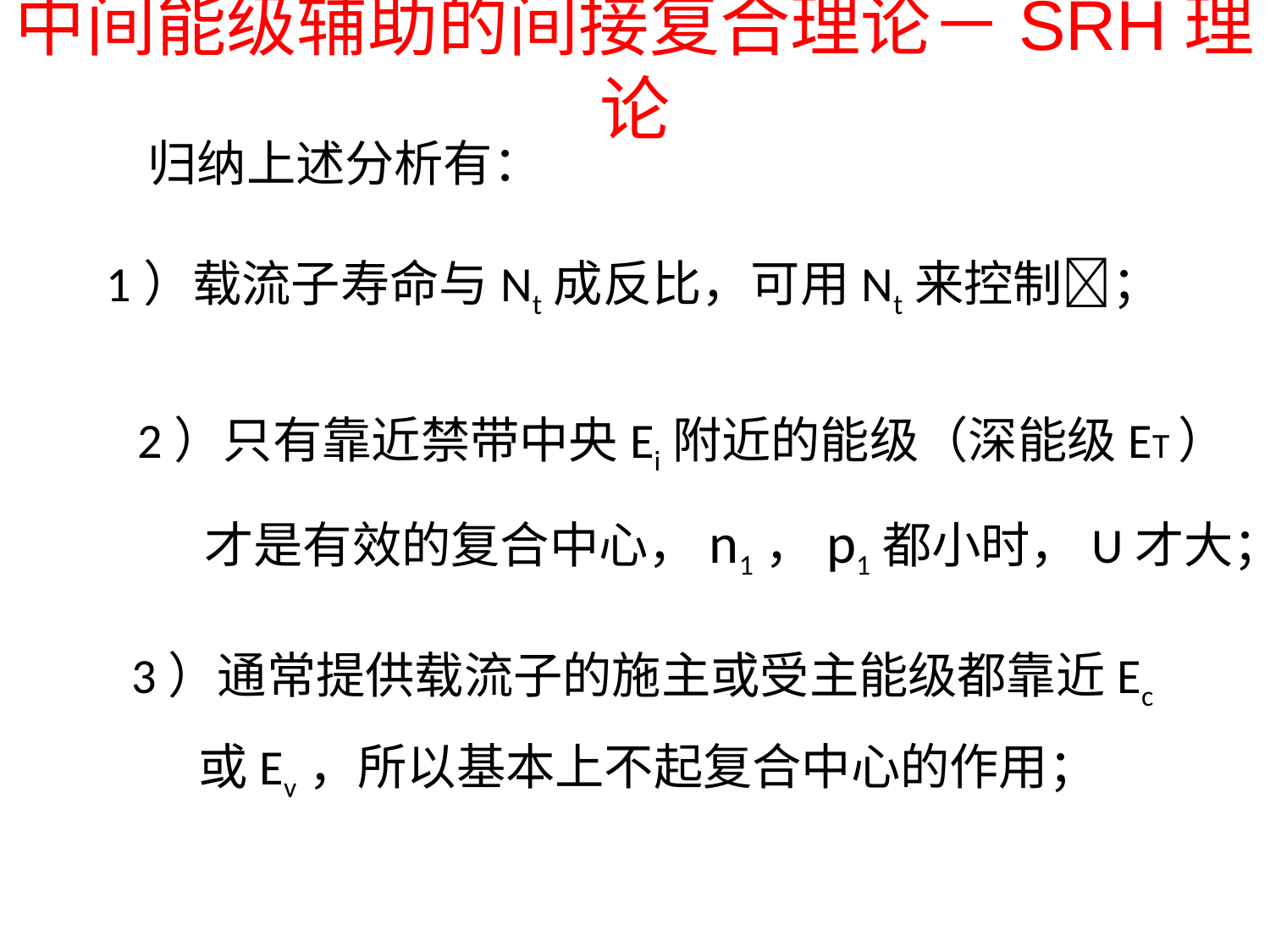

中间能级辅助的间接复合理论－SRH理论
归纳上述分析有：
1）载流子寿命与Nt成反比，可用Nt来控制τ；
2）只有靠近禁带中央Ei附近的能级（深能级ET）
     才是有效的复合中心，n1，p1都小时，U才大；
3）通常提供载流子的施主或受主能级都靠近Ec
     或Ev，所以基本上不起复合中心的作用；
67